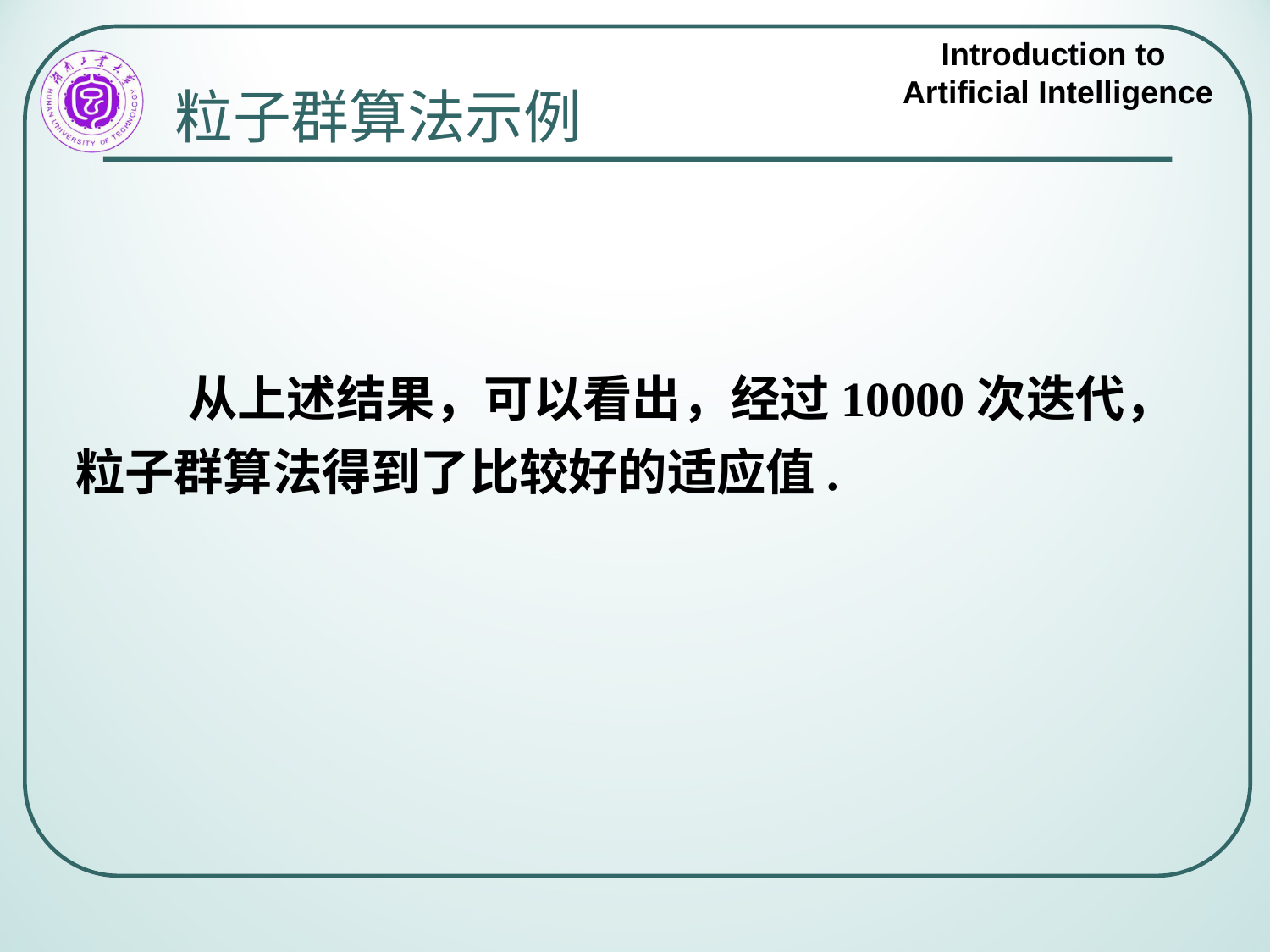

# 粒子群算法示例
         从上述结果，可以看出，经过10000次迭代，
粒子群算法得到了比较好的适应值.